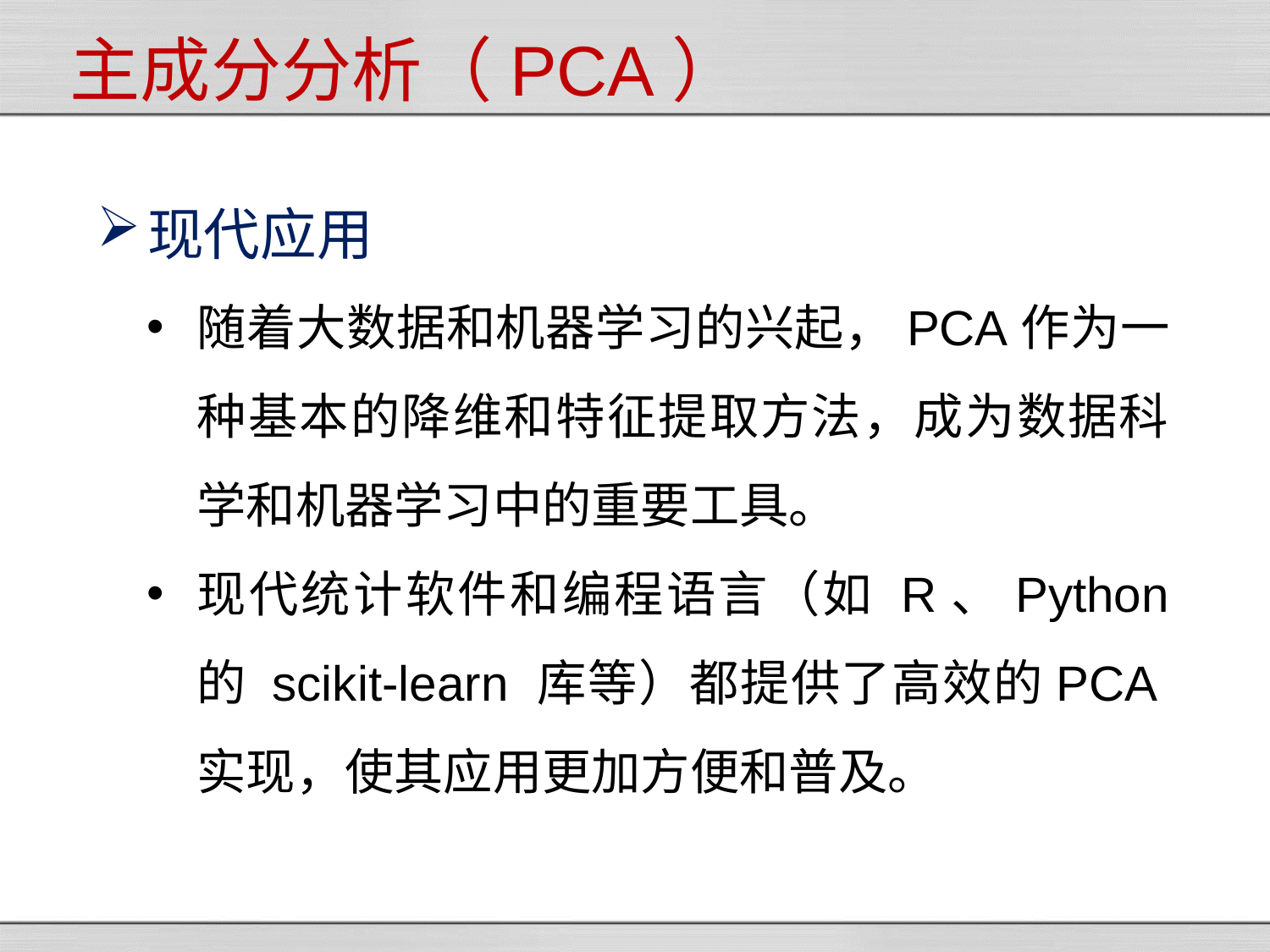

主成分分析（PCA）
现代应用
随着大数据和机器学习的兴起，PCA作为一种基本的降维和特征提取方法，成为数据科学和机器学习中的重要工具。
现代统计软件和编程语言（如 R、Python 的 scikit-learn 库等）都提供了高效的PCA实现，使其应用更加方便和普及。